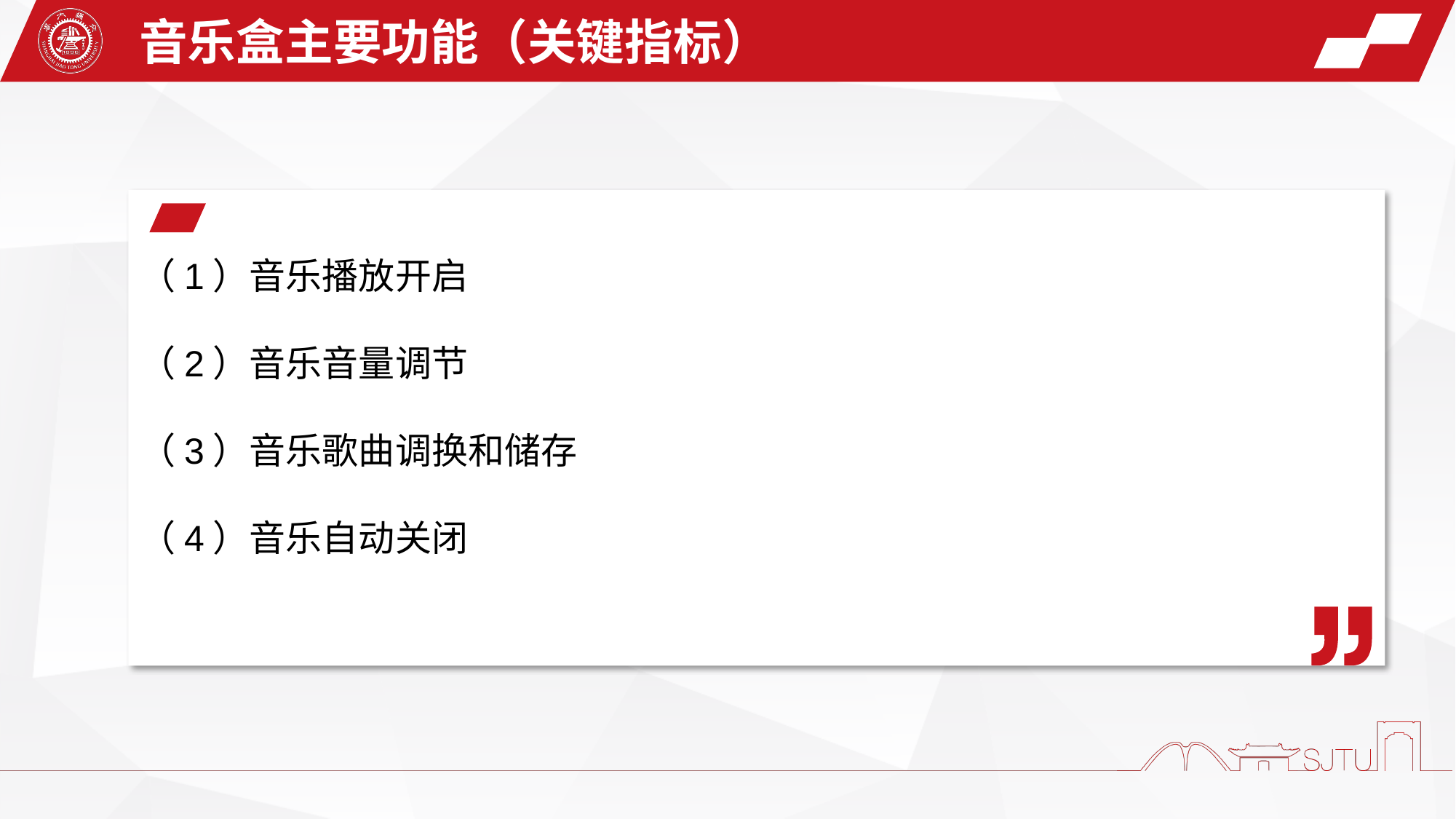

音乐盒主要功能（关键指标）
（1）音乐播放开启

（2）音乐音量调节

（3）音乐歌曲调换和储存

（4）音乐自动关闭